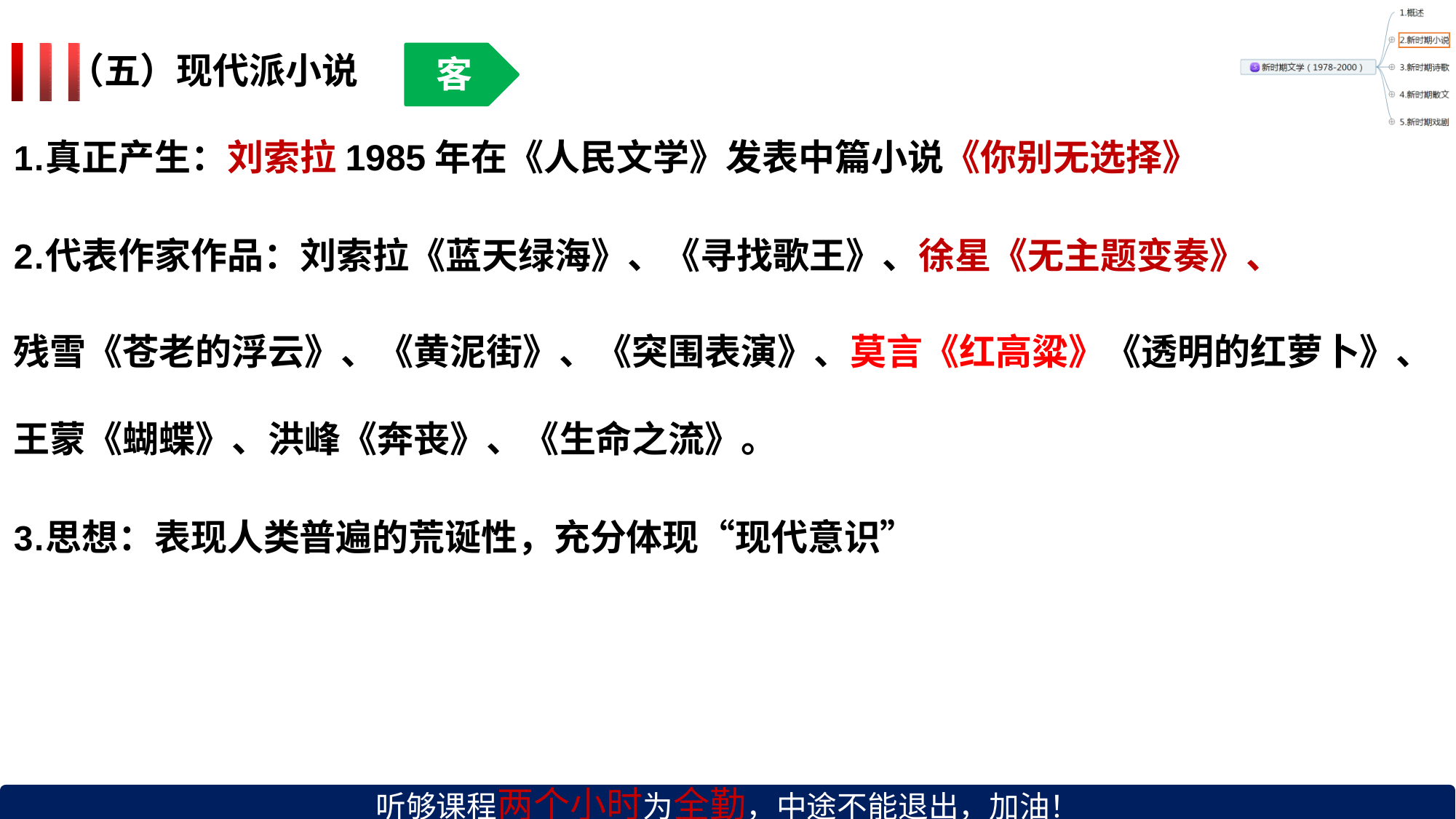

# （五）现代派小说
客
真正产生：刘索拉1985年在《人民文学》发表中篇小说《你别无选择》

代表作家作品：刘索拉《蓝天绿海》、《寻找歌王》、徐星《无主题变奏》、
残雪《苍老的浮云》、《黄泥街》、《突围表演》、莫言《红高粱》《透明的红萝卜》、 王蒙《蝴蝶》、洪峰《奔丧》、《生命之流》。

思想：表现人类普遍的荒诞性，充分体现“现代意识”

听够课程两个小时为全勤，中途不能退出，加油！